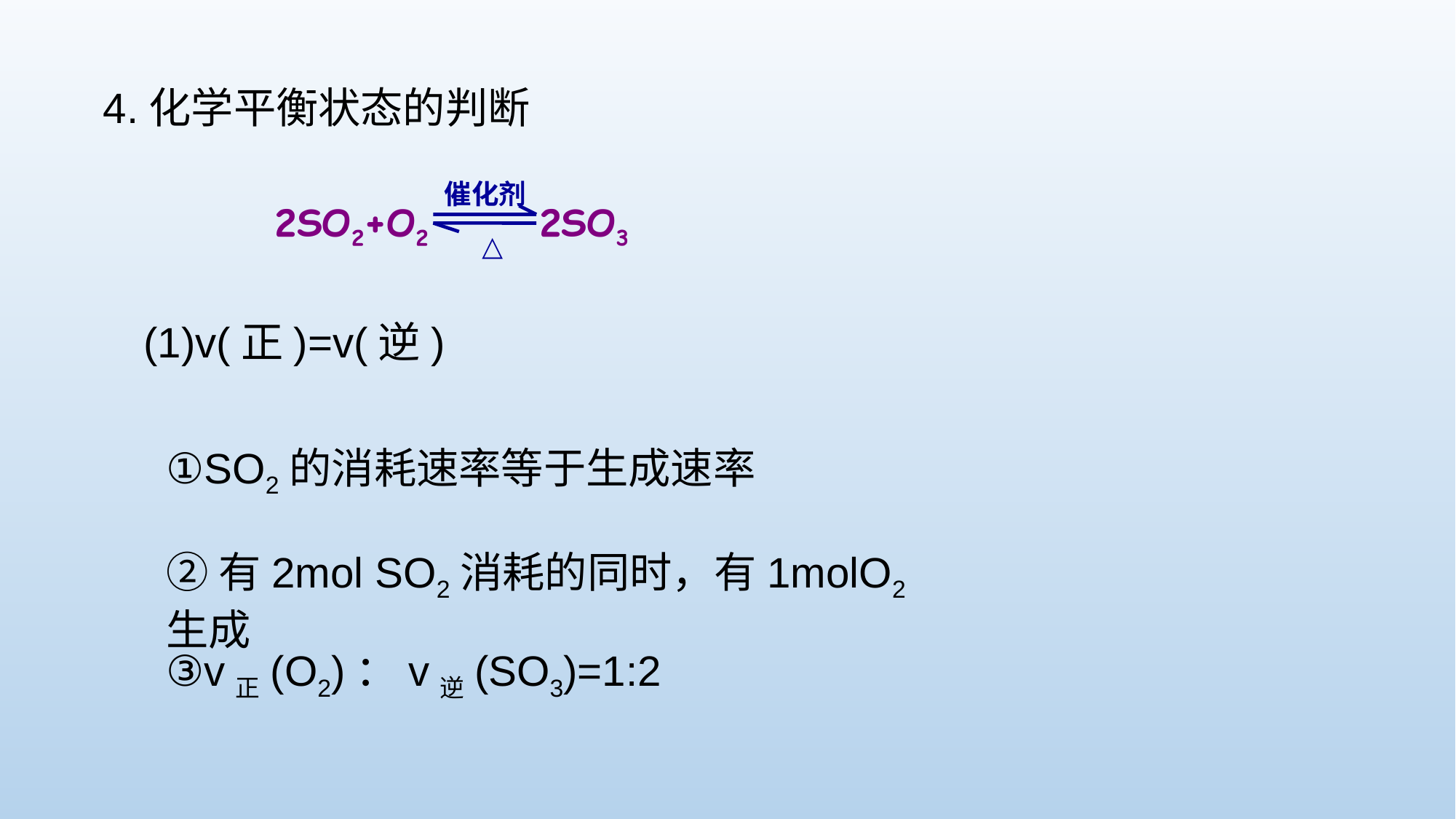

4.化学平衡状态的判断
催化剂

△
 2SO2+O2       2SO3
(1)v(正)=v(逆)
①SO2的消耗速率等于生成速率
②有2mol SO2消耗的同时，有1molO2生成
③v正(O2)：v逆(SO3)=1:2